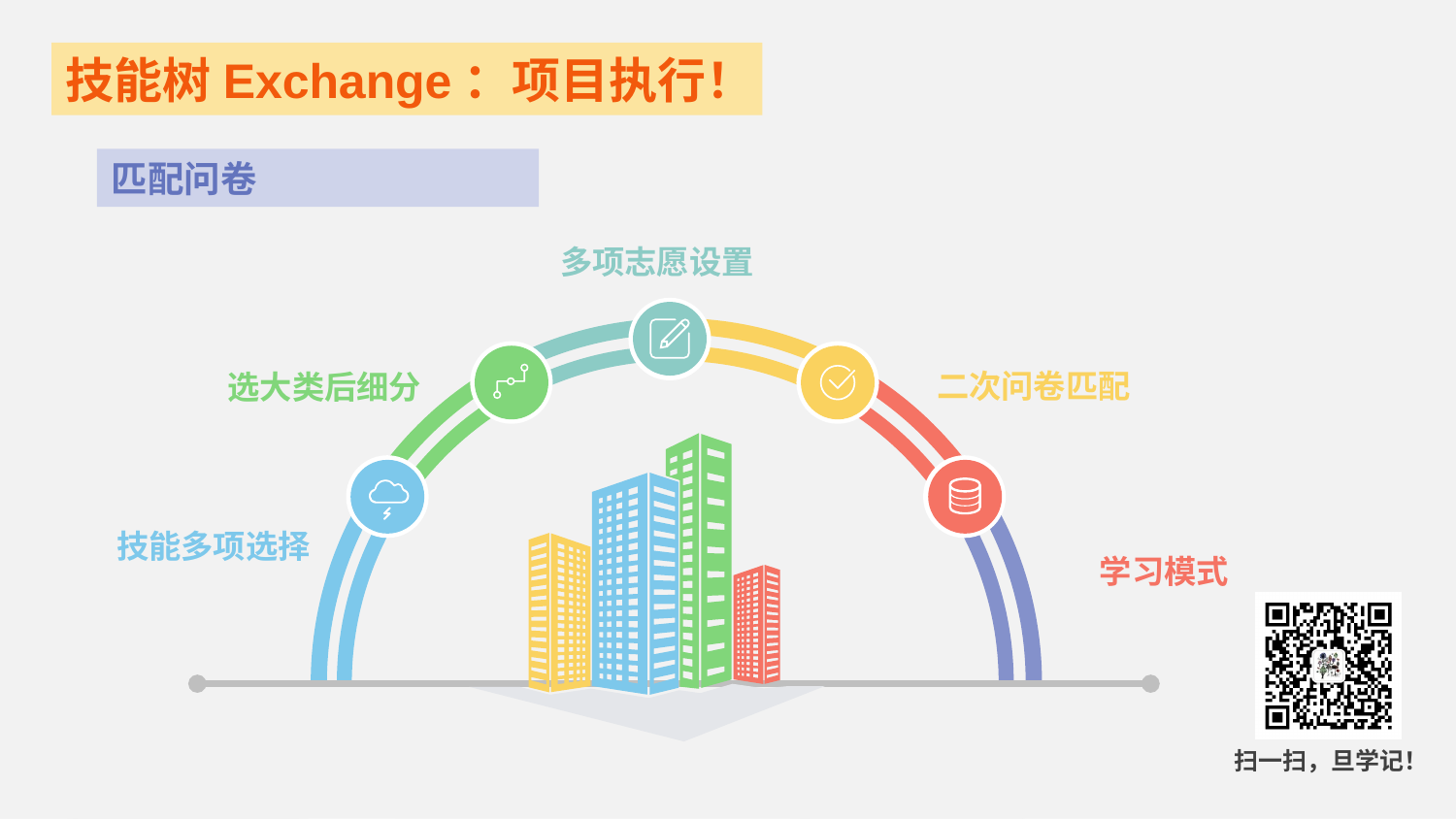

匹配问卷
多项志愿设置
二次问卷匹配
选大类后细分
技能多项选择
学习模式